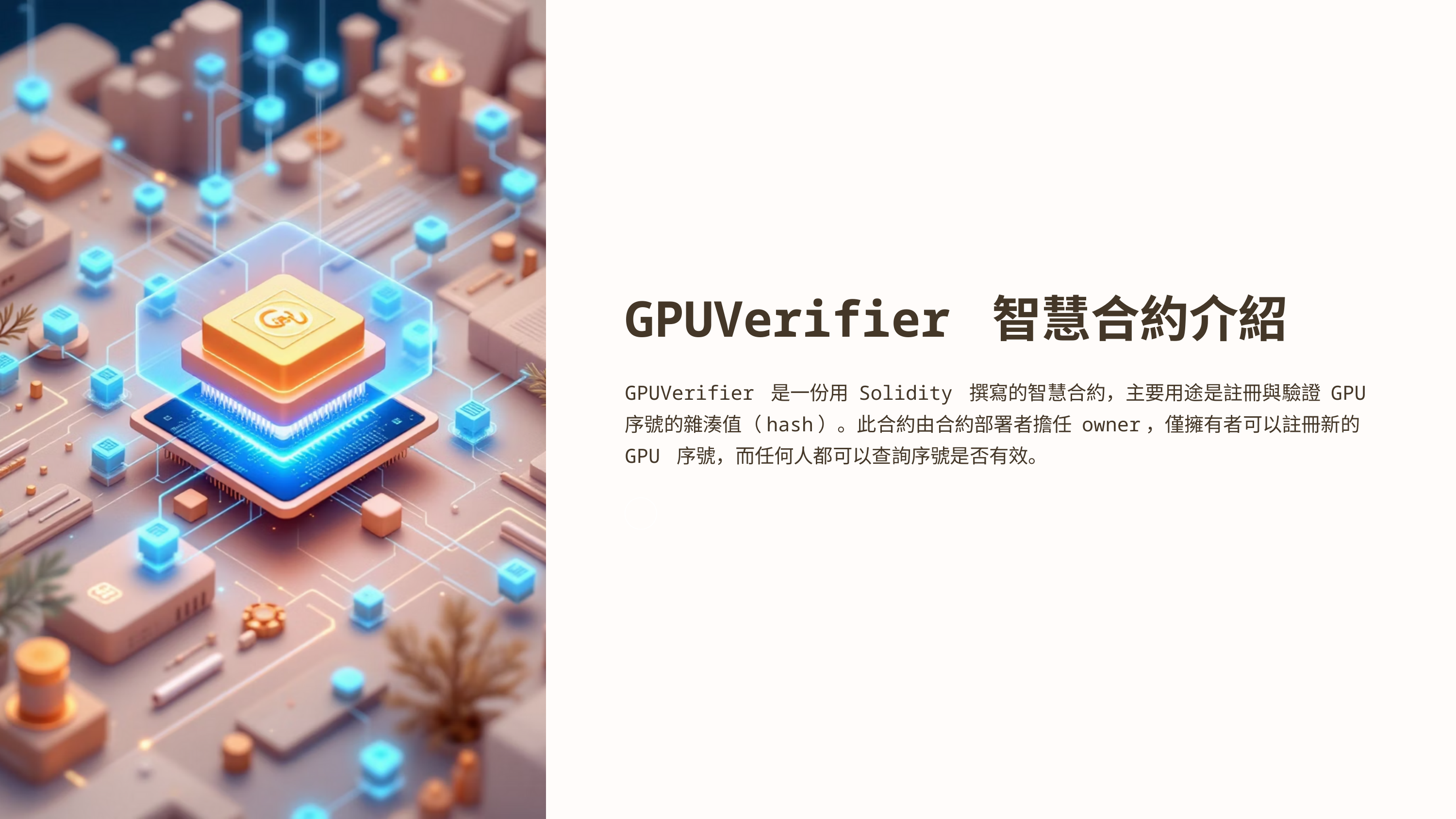

GPUVerifier 智慧合約介紹
GPUVerifier 是一份用 Solidity 撰寫的智慧合約，主要用途是註冊與驗證 GPU 序號的雜湊值（hash）。此合約由合約部署者擔任 owner，僅擁有者可以註冊新的 GPU 序號，而任何人都可以查詢序號是否有效。